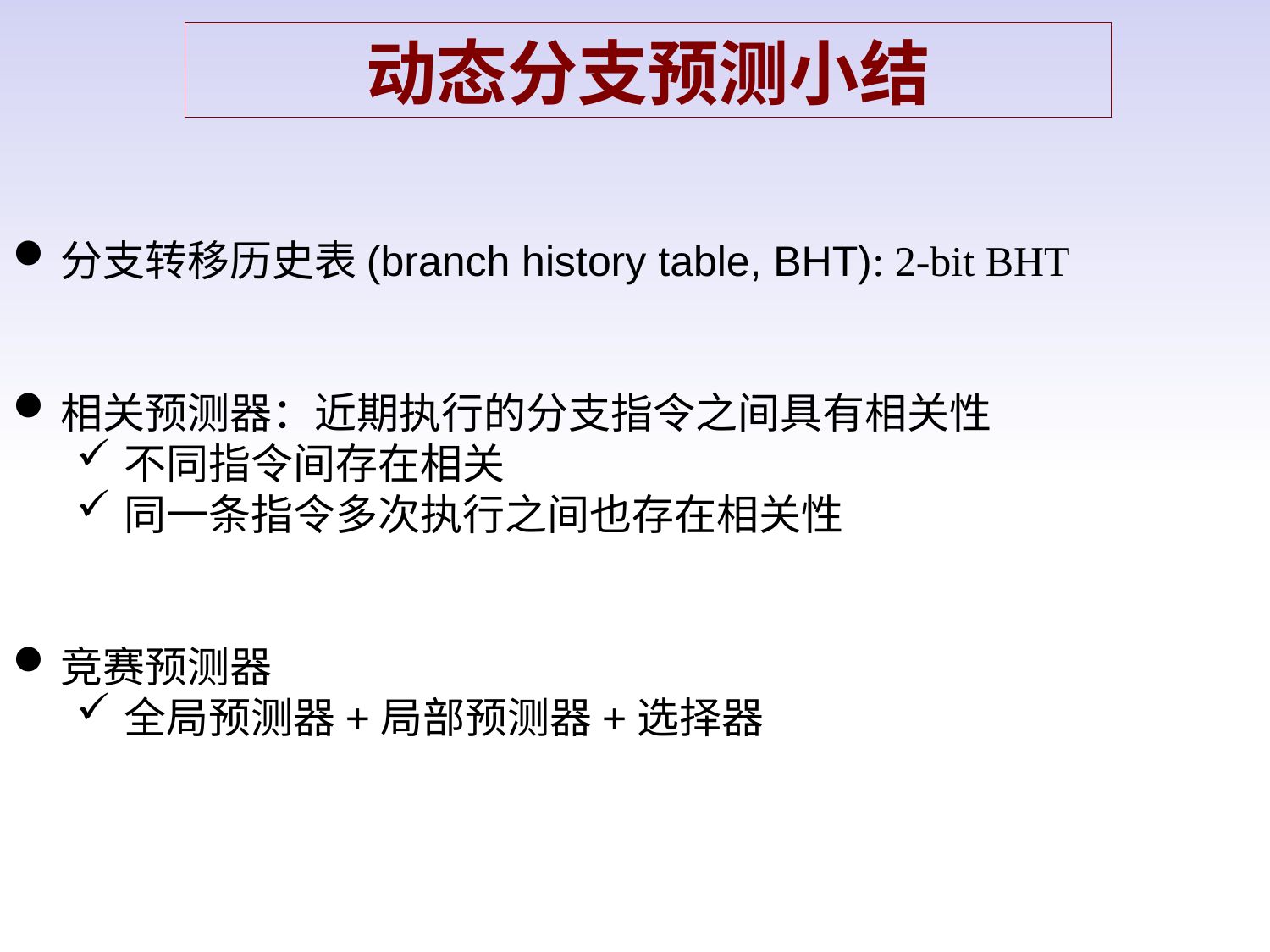

动态分支预测小结
分支转移历史表(branch history table, BHT): 2-bit BHT

相关预测器：近期执行的分支指令之间具有相关性
不同指令间存在相关
同一条指令多次执行之间也存在相关性

竞赛预测器
全局预测器+局部预测器+选择器